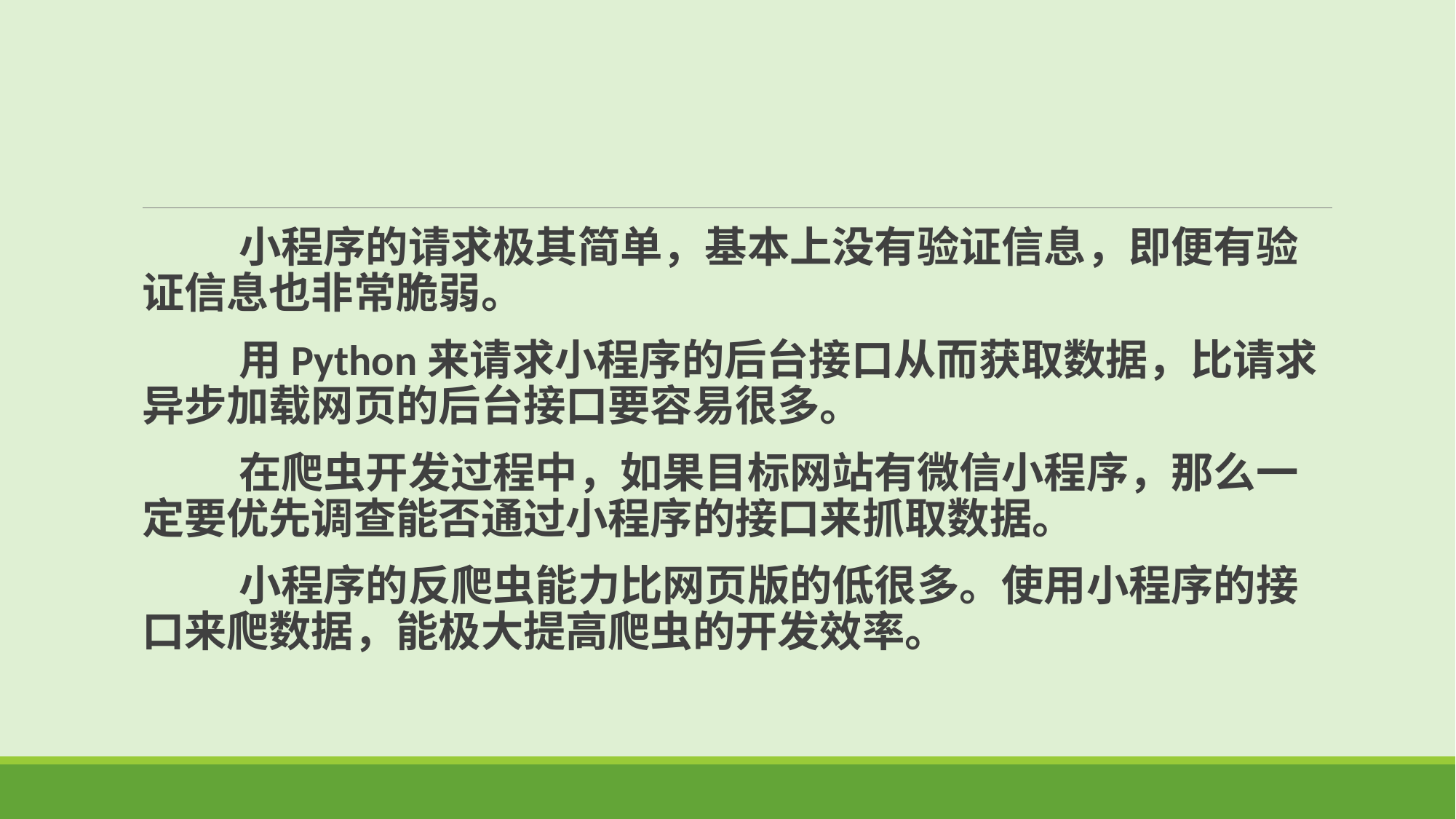

小程序的请求极其简单，基本上没有验证信息，即便有验证信息也非常脆弱。
         用Python来请求小程序的后台接口从而获取数据，比请求异步加载网页的后台接口要容易很多。
         在爬虫开发过程中，如果目标网站有微信小程序，那么一定要优先调查能否通过小程序的接口来抓取数据。
         小程序的反爬虫能力比网页版的低很多。使用小程序的接口来爬数据，能极大提高爬虫的开发效率。